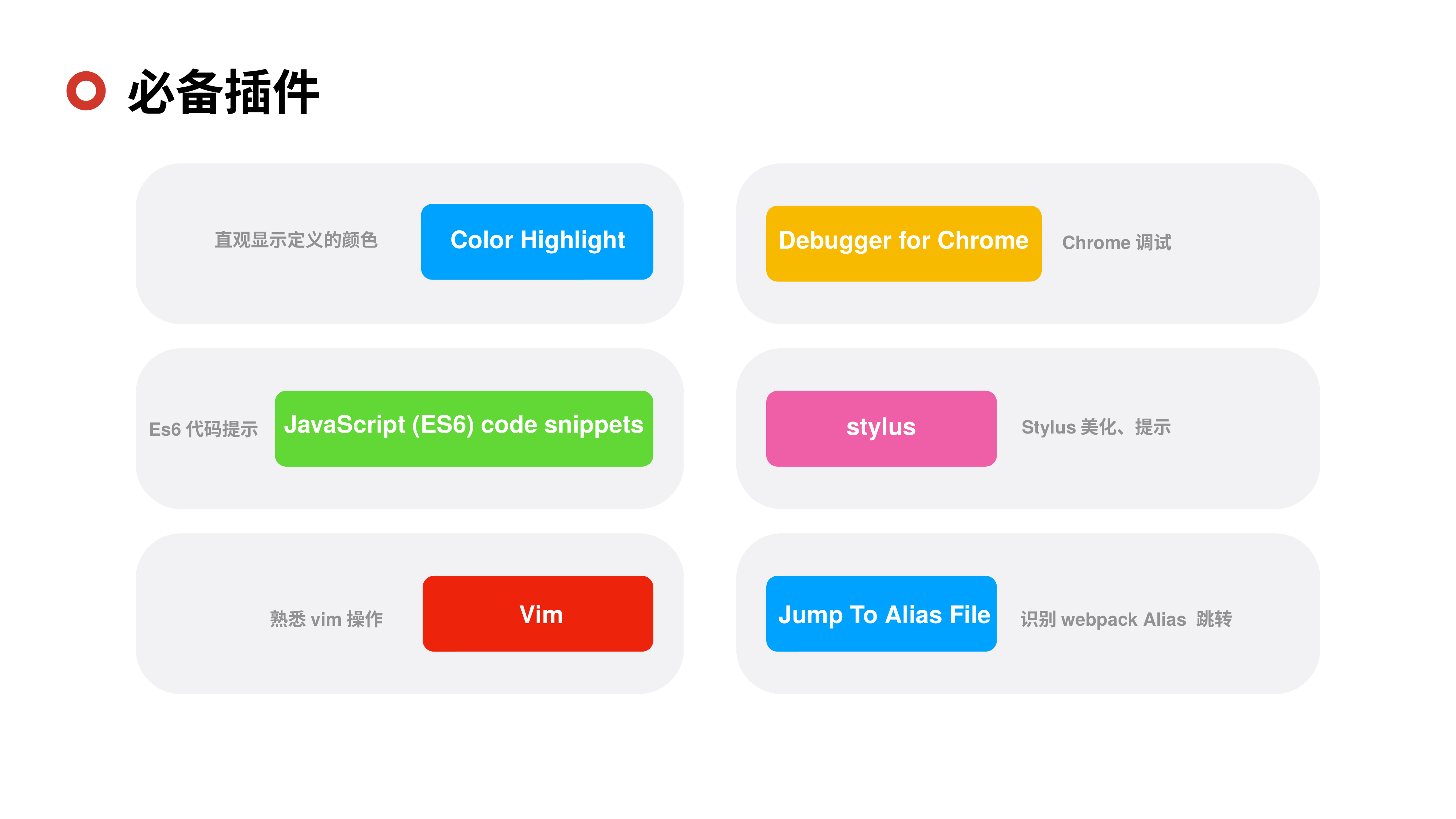

必备插件

Color Highlight
Debugger for Chrome
直观显示定义的颜色
Chrome调试

JavaScript (ES6) code snippets
stylus

Stylus美化、提示

Es6代码提示

 Vim
 Jump To Alias File
熟悉vim操作
识别webpack Alias 跳转